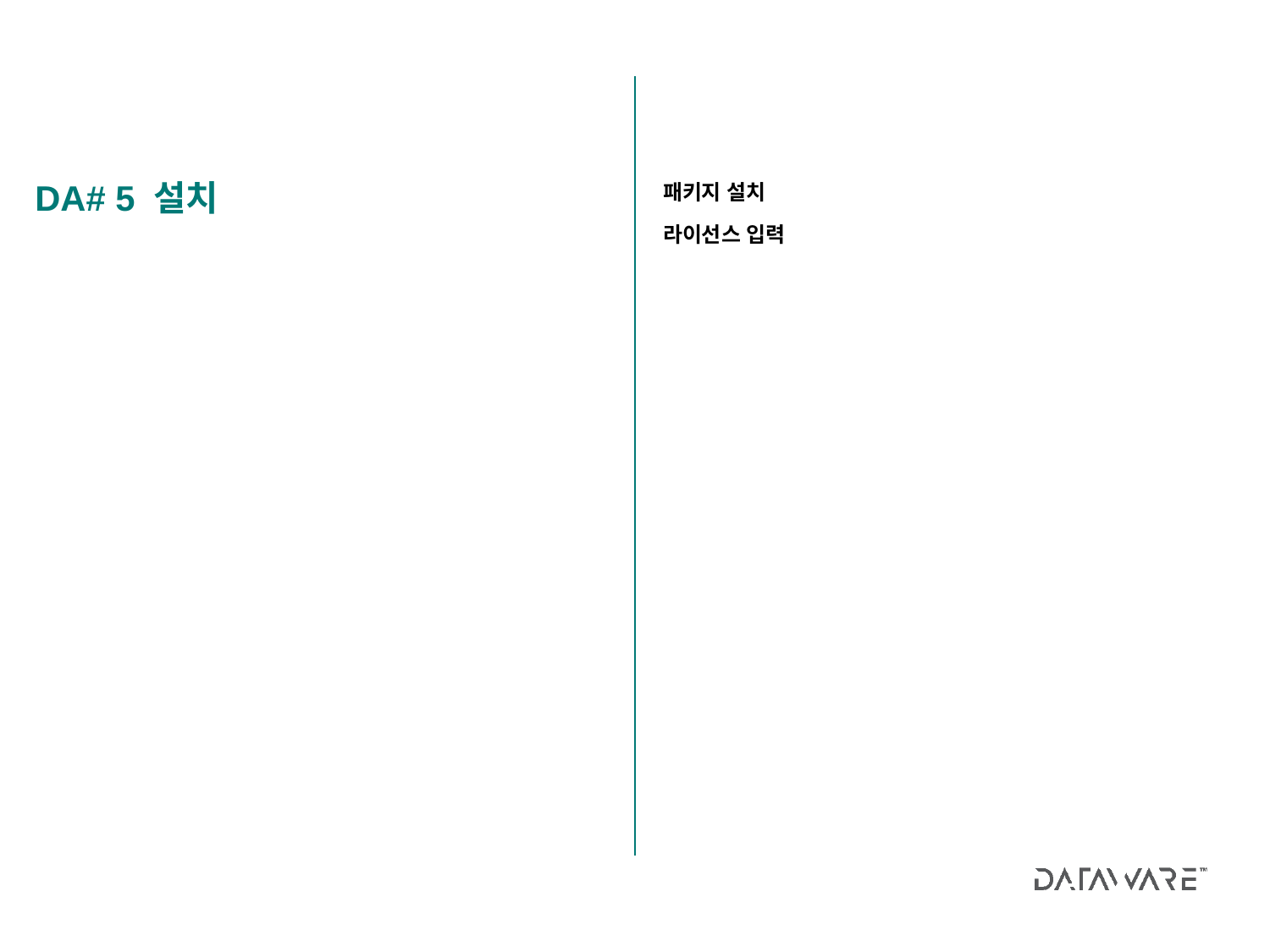

패키지 설치
라이선스 입력
DA# 5 설치